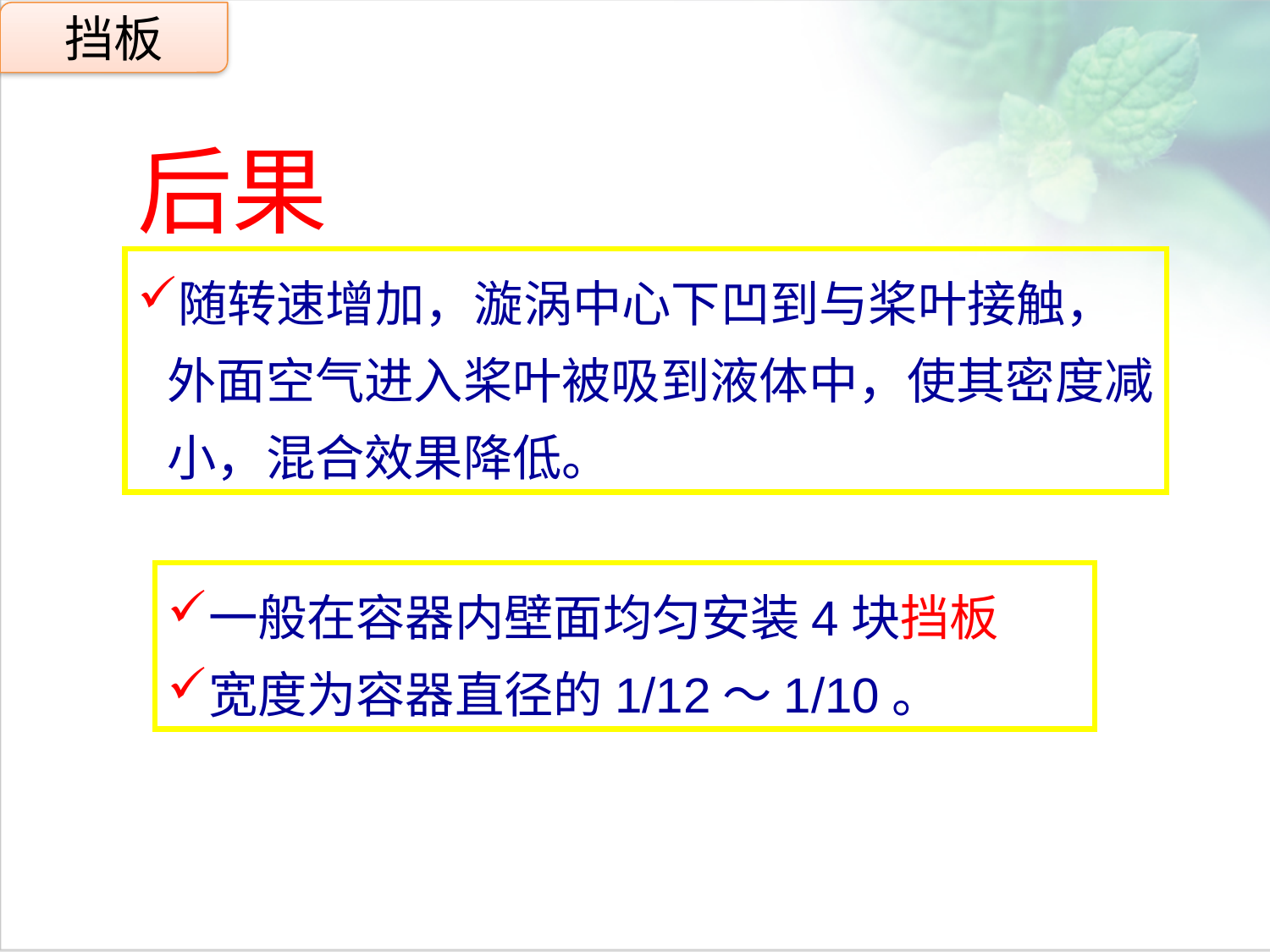

挡板
后果
随转速增加，漩涡中心下凹到与桨叶接触，外面空气进入桨叶被吸到液体中，使其密度减小，混合效果降低。
点击添加文本
点击添加文本
一般在容器内壁面均匀安装4块挡板
宽度为容器直径的1/12～1/10。
点击添加文本
点击添加文本